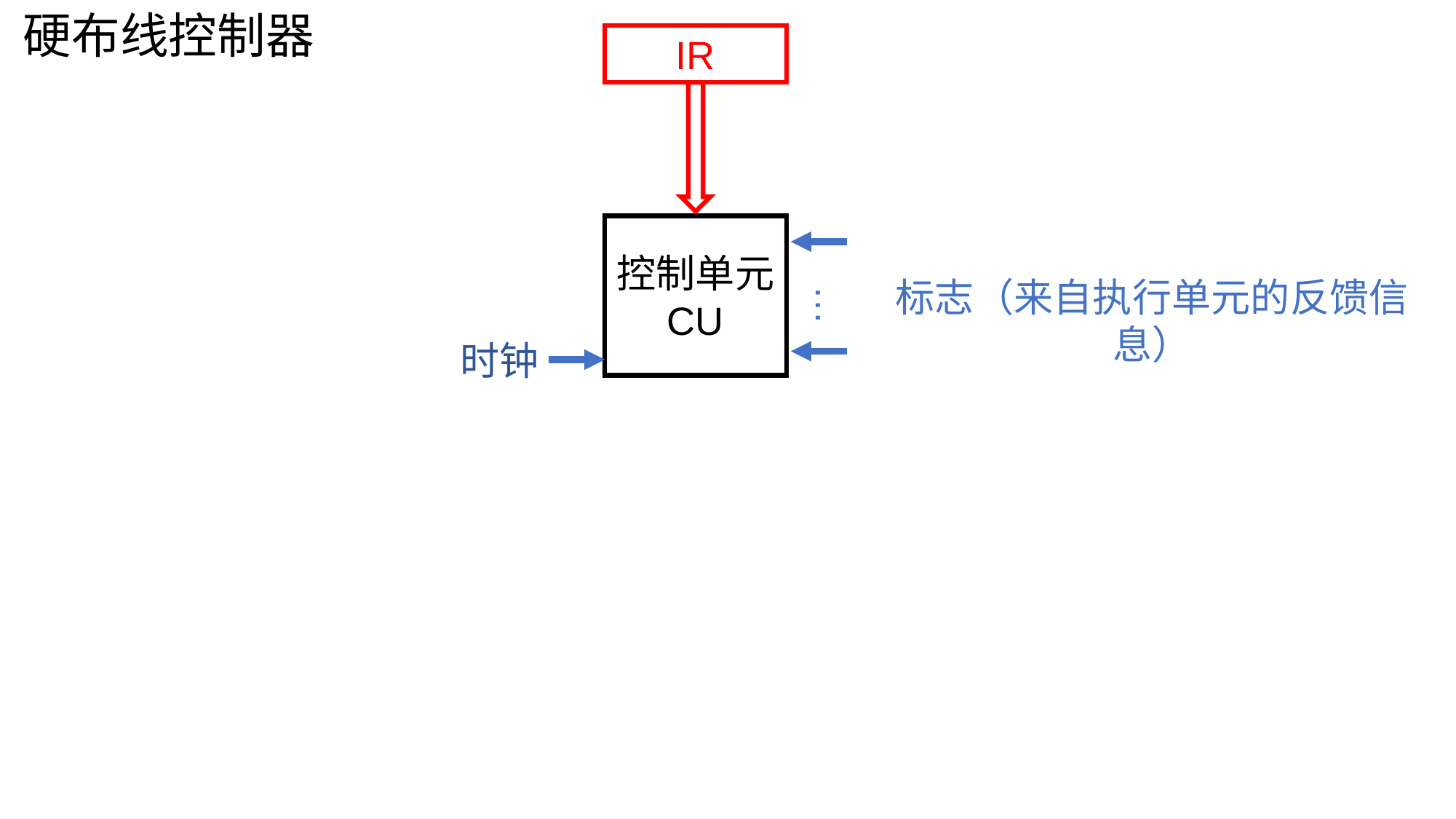

硬布线控制器
IR

控制单元
CU
标志（来自执行单元的反馈信息）
…
时钟